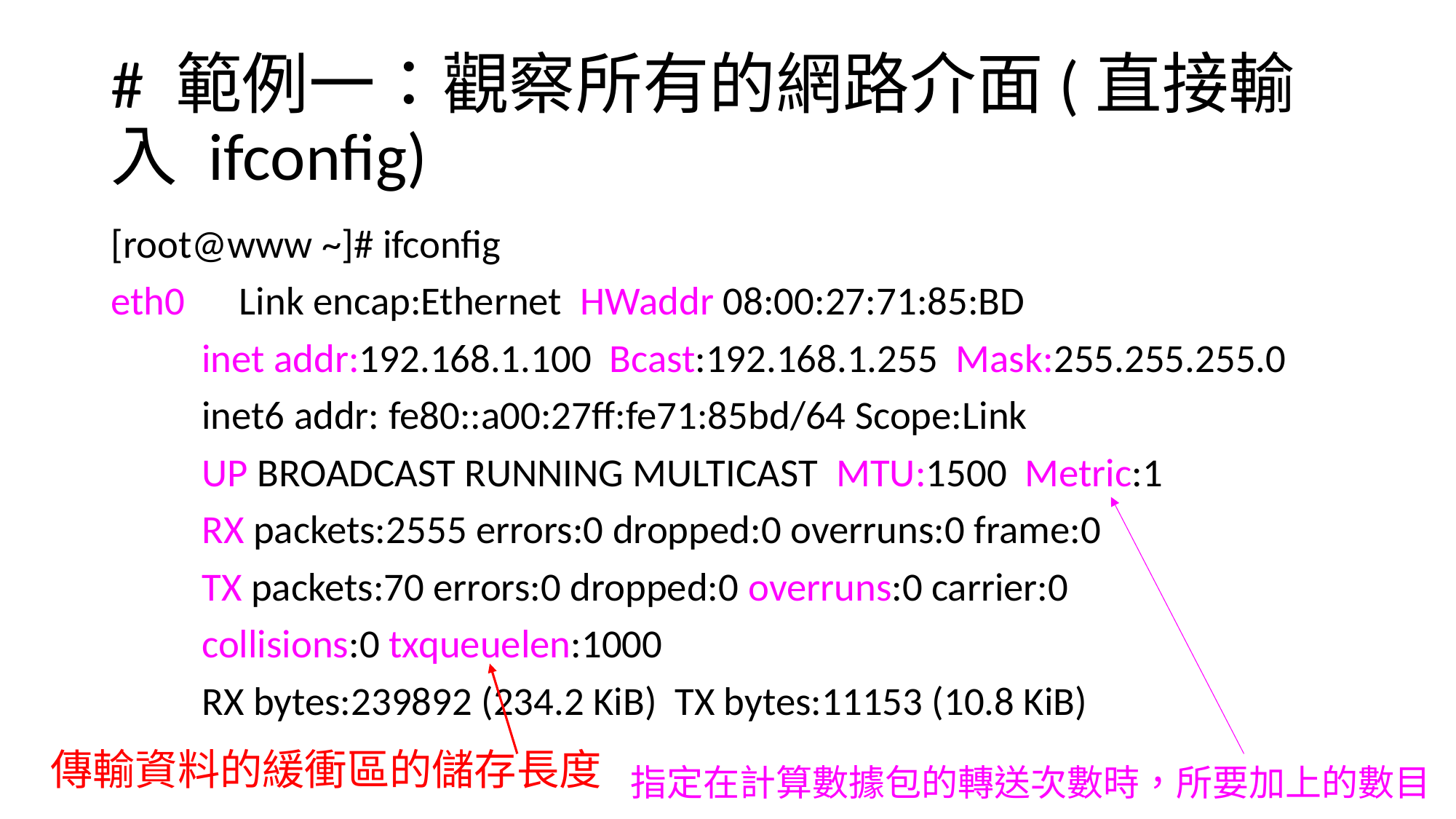

# # 範例一：觀察所有的網路介面(直接輸入 ifconfig)
[root@www ~]# ifconfig
eth0      Link encap:Ethernet  HWaddr 08:00:27:71:85:BD
          inet addr:192.168.1.100  Bcast:192.168.1.255  Mask:255.255.255.0
          inet6 addr: fe80::a00:27ff:fe71:85bd/64 Scope:Link
          UP BROADCAST RUNNING MULTICAST  MTU:1500  Metric:1
          RX packets:2555 errors:0 dropped:0 overruns:0 frame:0
          TX packets:70 errors:0 dropped:0 overruns:0 carrier:0
          collisions:0 txqueuelen:1000
          RX bytes:239892 (234.2 KiB)  TX bytes:11153 (10.8 KiB)

傳輸資料的緩衝區的儲存長度
指定在計算數據包的轉送次數時，所要加上的數目